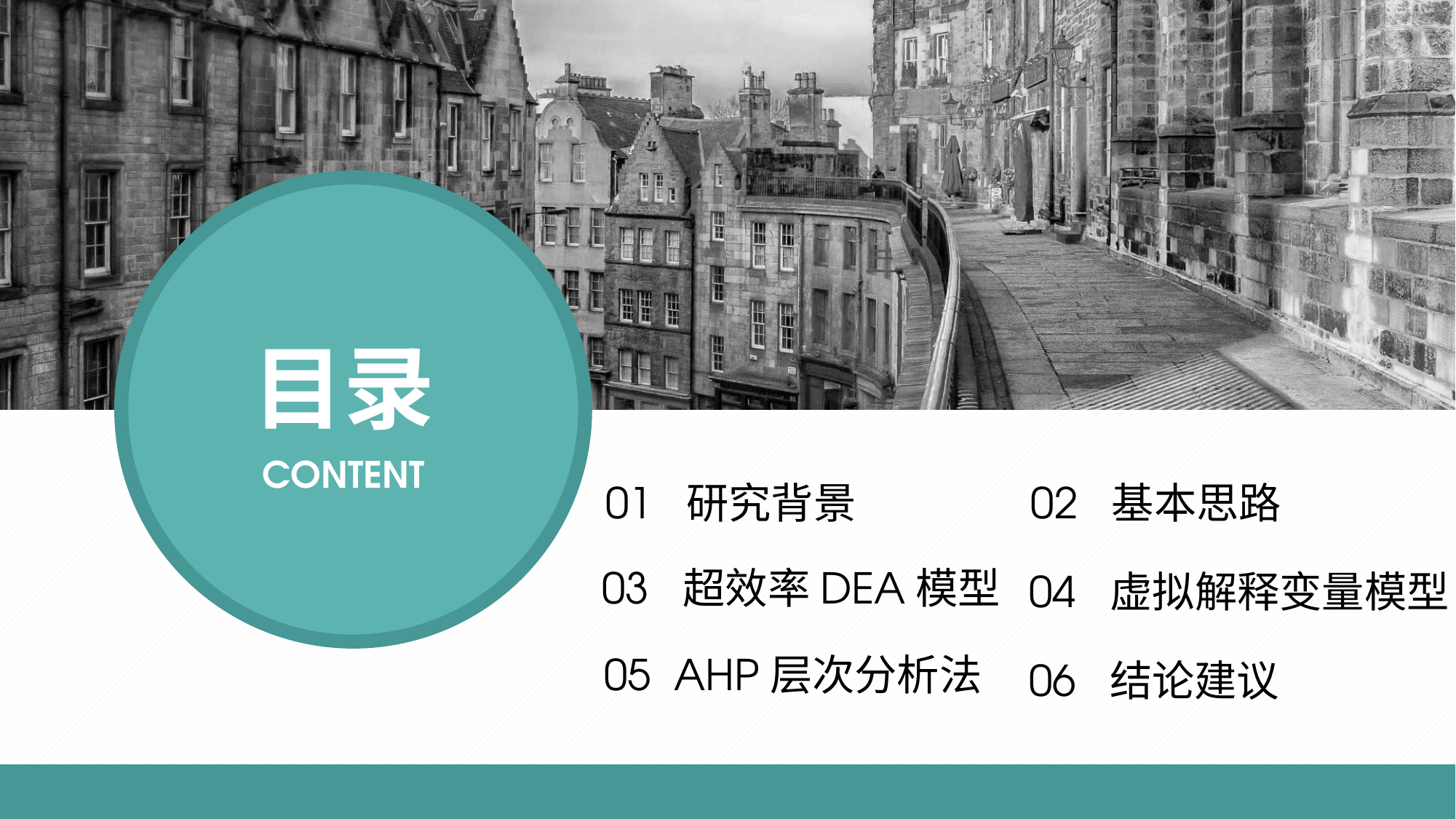

目录
CONTENT
02  基本思路
01  研究背景
03  超效率DEA模型

04  虚拟解释变量模型

05  AHP层次分析法

06  结论建议